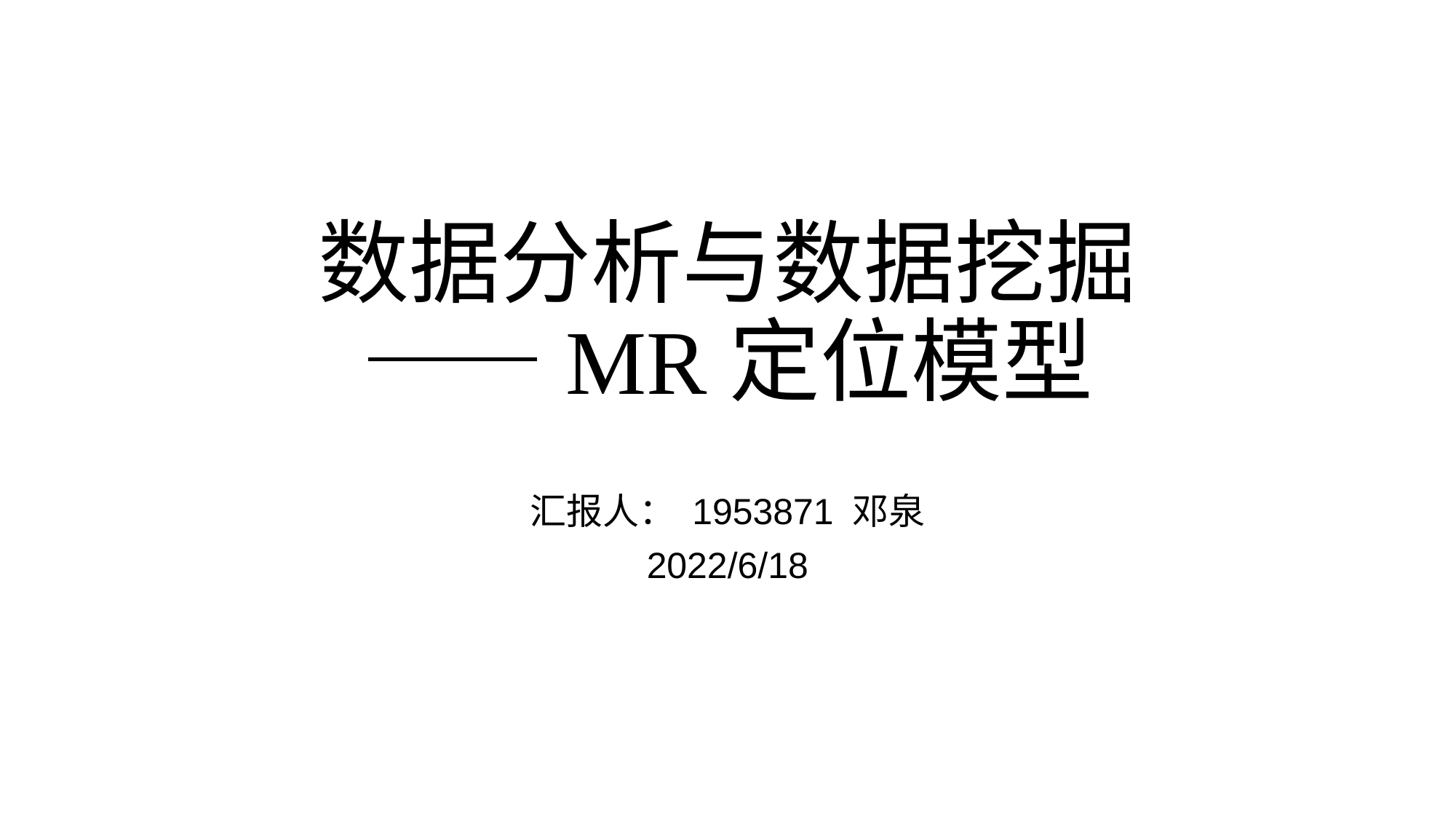

# 数据分析与数据挖掘 ——MR定位模型
汇报人： 1953871 邓泉
2022/6/18